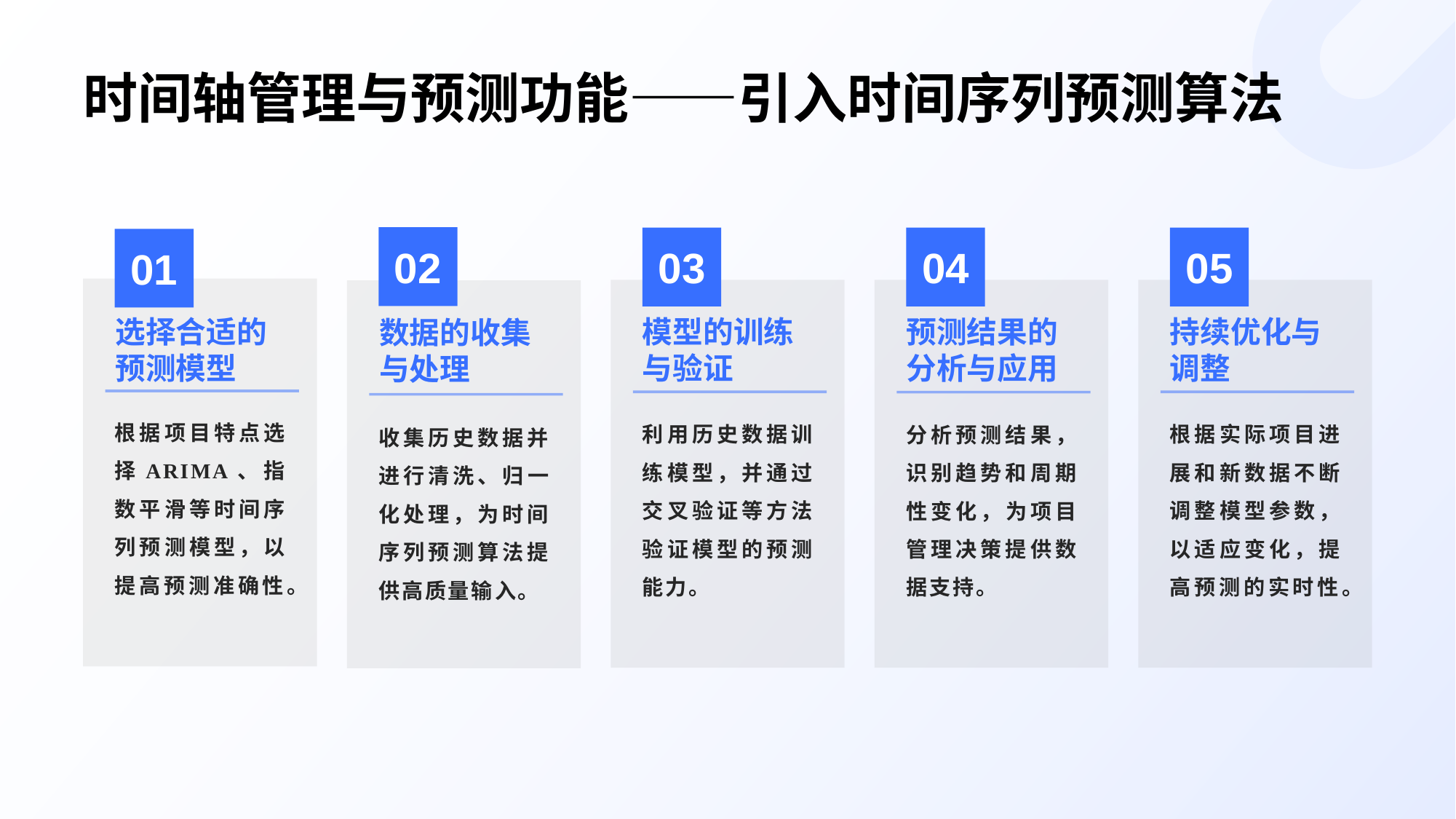

# 时间轴管理与预测功能——引入时间序列预测算法
02
03
04
05
01

模型的训练与验证
持续优化与调整
选择合适的预测模型
预测结果的分析与应用
数据的收集与处理
根据项目特点选择ARIMA、指数平滑等时间序列预测模型，以提高预测准确性。
利用历史数据训练模型，并通过交叉验证等方法验证模型的预测能力。
根据实际项目进展和新数据不断调整模型参数，以适应变化，提高预测的实时性。
分析预测结果，识别趋势和周期性变化，为项目管理决策提供数据支持。
收集历史数据并进行清洗、归一化处理，为时间序列预测算法提供高质量输入。